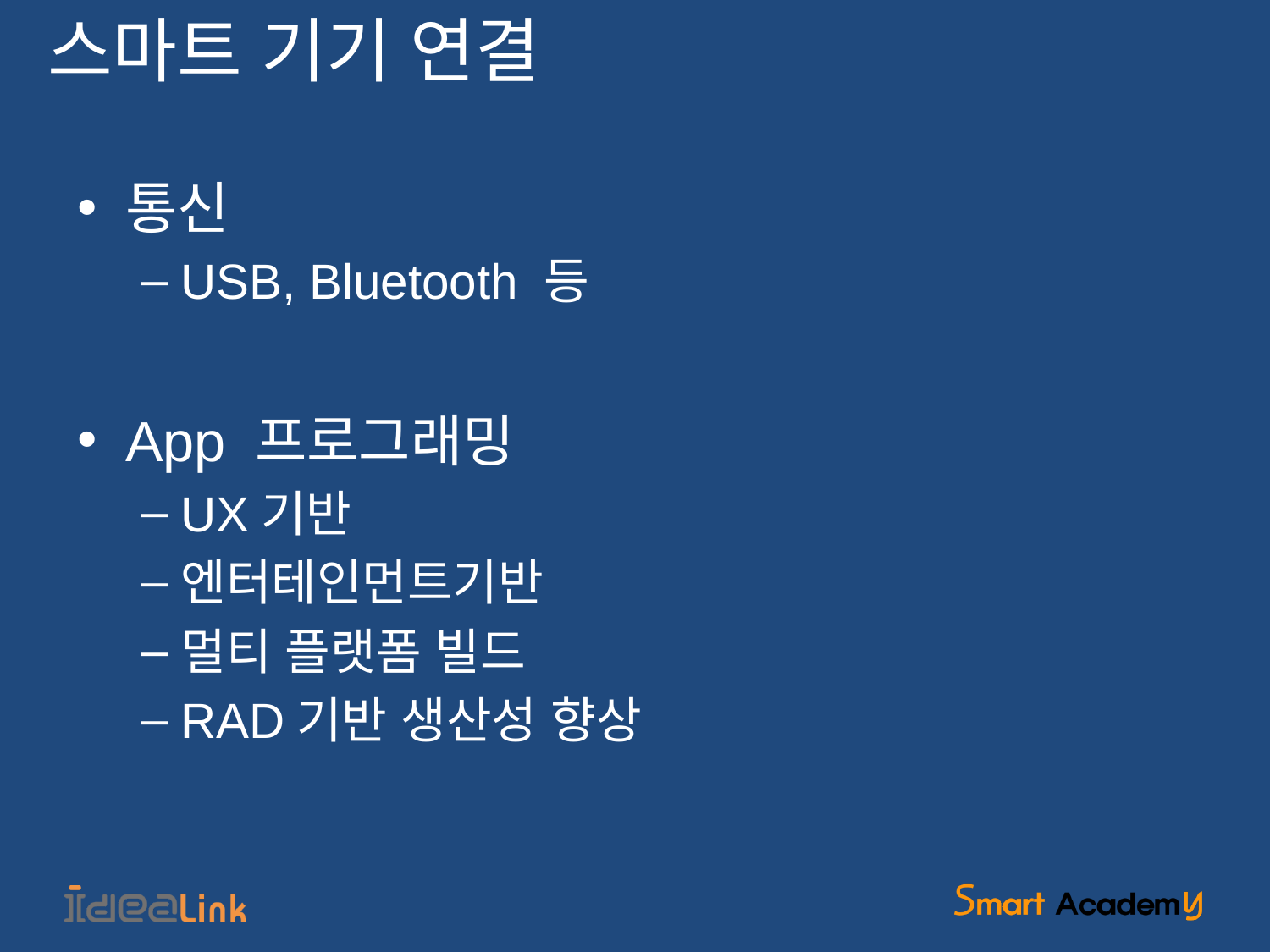

# 스마트 기기 연결
통신
USB, Bluetooth 등

App 프로그래밍
UX기반
엔터테인먼트기반
멀티 플랫폼 빌드
RAD기반 생산성 향상